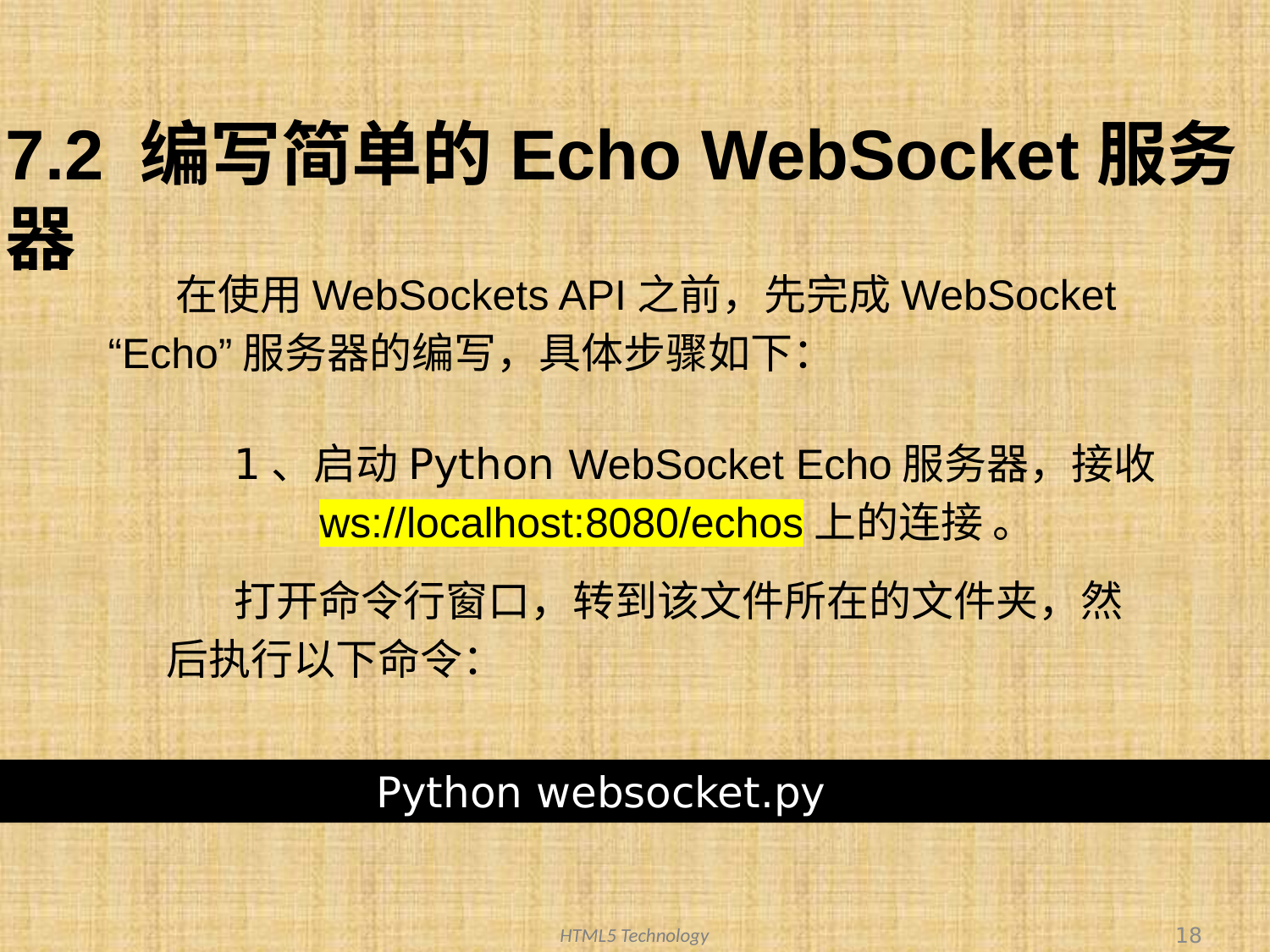

# 7.2 编写简单的Echo WebSocket服务器
      在使用WebSockets API之前，先完成WebSocket “Echo”服务器的编写，具体步骤如下：
     1、启动Python WebSocket Echo服务器，接收                ws://localhost:8080/echos上的连接 。

      打开命令行窗口，转到该文件所在的文件夹，然后执行以下命令：

Python websocket.py
18
HTML5 Technology